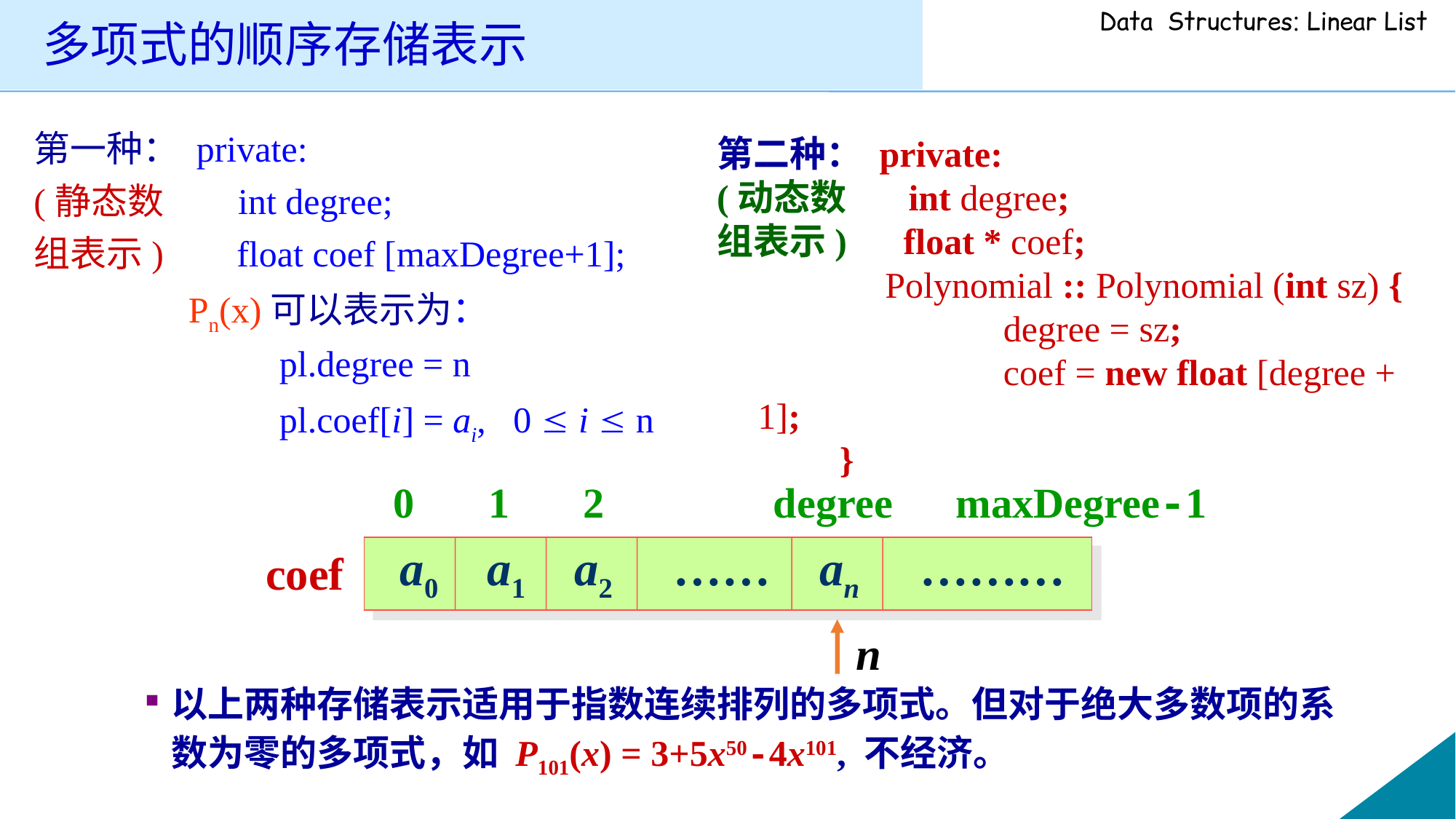

# 多项式的顺序存储表示
第二种： private:
(动态数	    int degree;
组表示)	    float * coef;
 	              Polynomial :: Polynomial (int sz) {
		               degree = sz;
		               coef = new float [degree + 1];
  	         }

第一种： private:
(静态数        int degree;
组表示)        float coef [maxDegree+1];
                 Pn(x)可以表示为：
		            pl.degree = n
		            pl.coef[i] = ai,   0 ≤ i ≤ n
0       1       2                degree      maxDegree-1
a0    a1    a2     ……    an     ………

coef
n

以上两种存储表示适用于指数连续排列的多项式。但对于绝大多数项的系数为零的多项式，如 P101(x) = 3+5x50-4x101, 不经济。